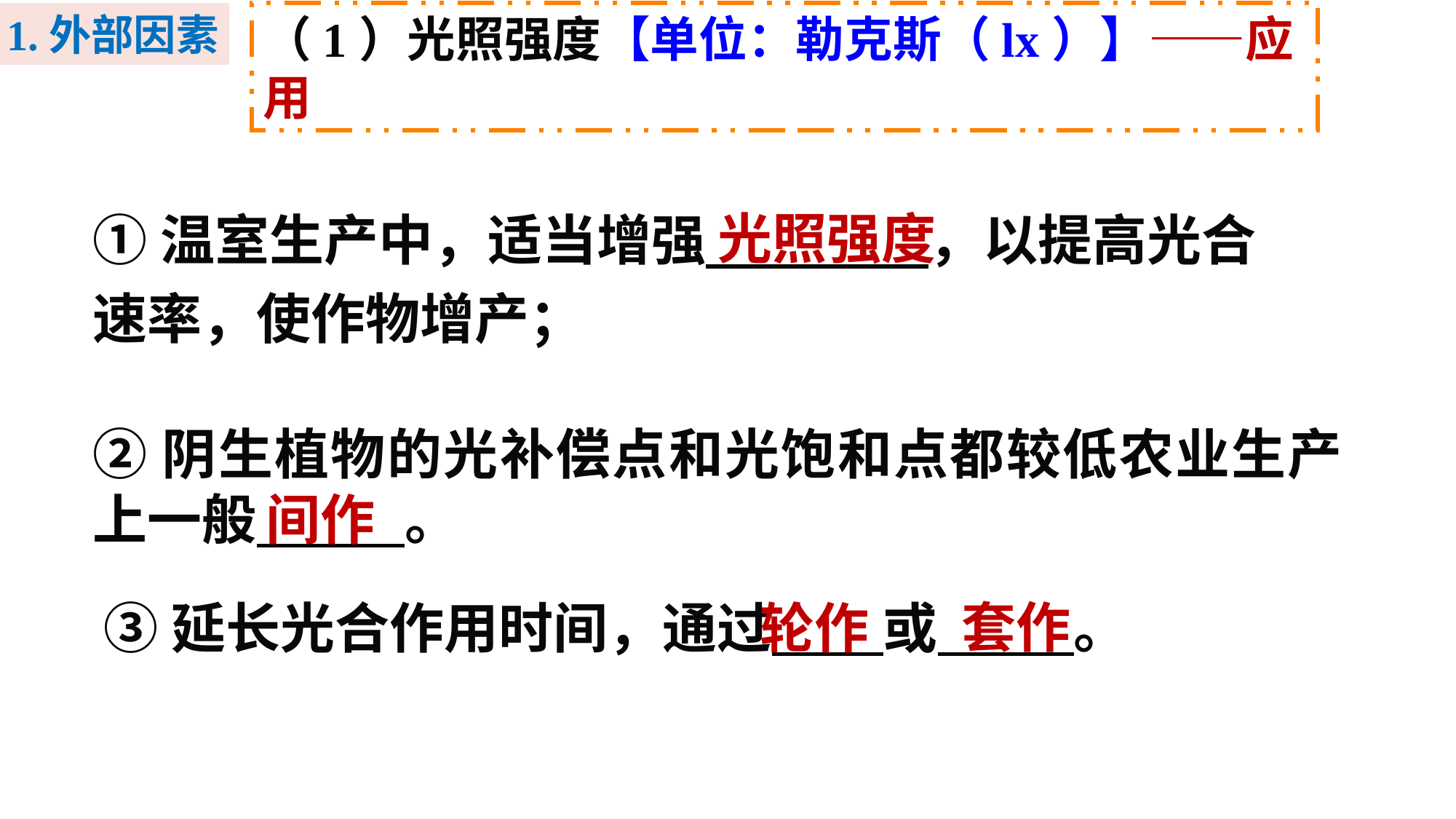

1.外部因素
（1）光照强度【单位：勒克斯（lx）】——应用
①温室生产中，适当增强                  ，以提高光合速率，使作物增产；
光照强度
②阴生植物的光补偿点和光饱和点都较低农业生产上一般            。
间作
套作
③延长光合作用时间，通过         或           。
轮作